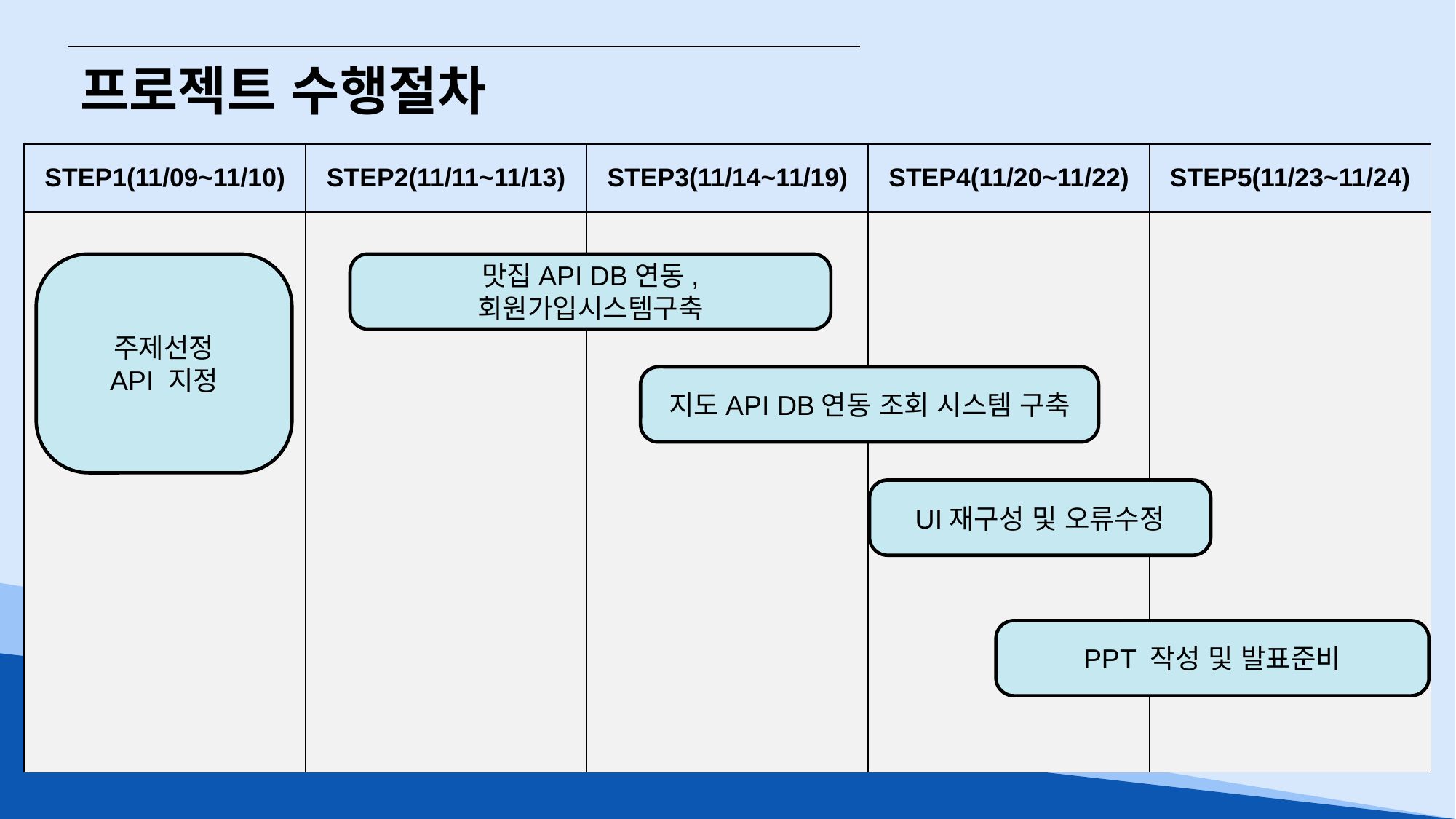

프로젝트 수행절차
| STEP1(11/09~11/10) | STEP2(11/11~11/13) | STEP3(11/14~11/19) | STEP4(11/20~11/22) | STEP5(11/23~11/24) |
| --- | --- | --- | --- | --- |
|  |  |  |  |  |
주제선정
API 지정
맛집API DB연동, 회원가입시스템구축
지도API DB연동 조회 시스템 구축
UI재구성 및 오류수정

PPT 작성 및 발표준비